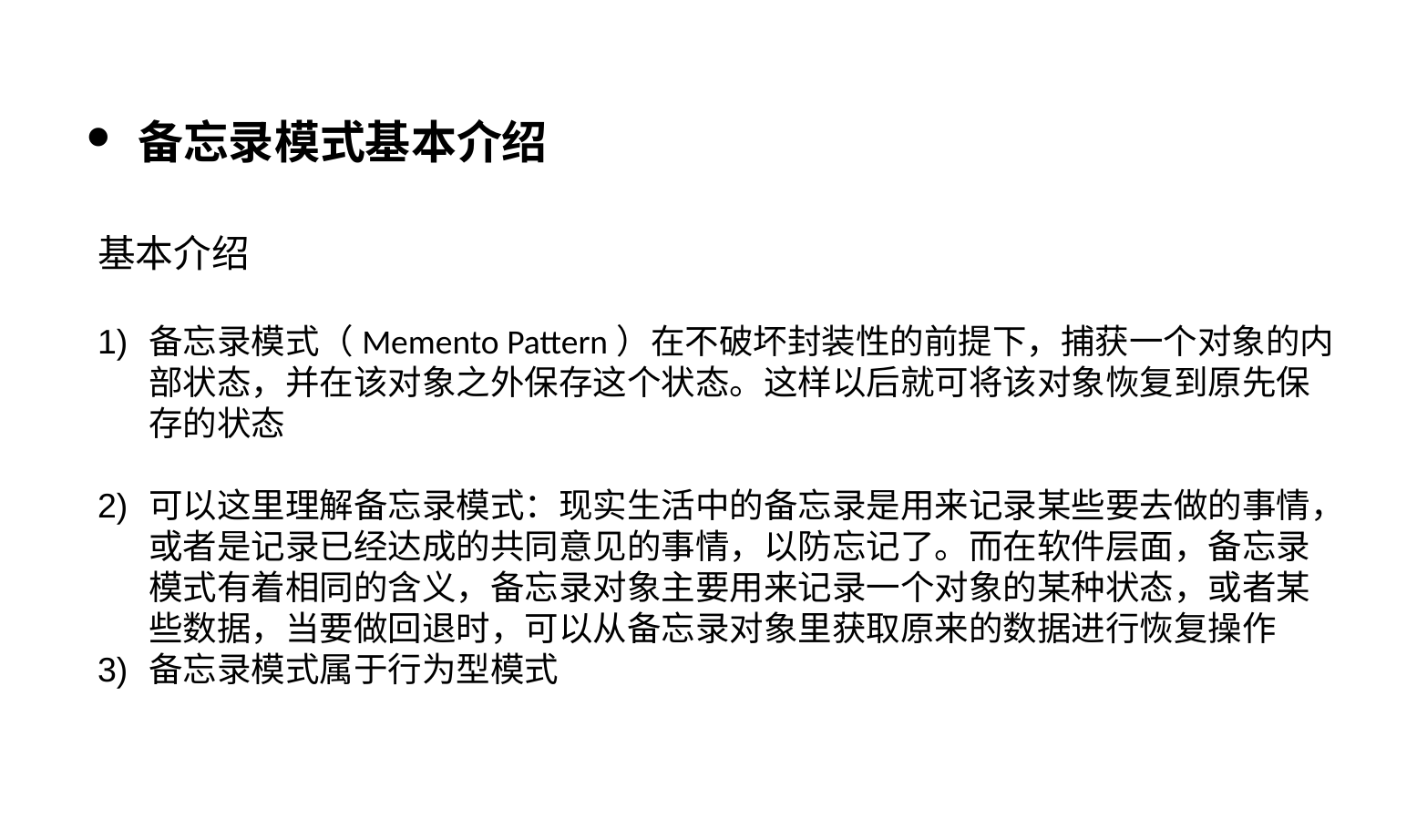

备忘录模式基本介绍

基本介绍

备忘录模式（Memento Pattern）在不破坏封装性的前提下，捕获一个对象的内部状态，并在该对象之外保存这个状态。这样以后就可将该对象恢复到原先保存的状态

可以这里理解备忘录模式：现实生活中的备忘录是用来记录某些要去做的事情，或者是记录已经达成的共同意见的事情，以防忘记了。而在软件层面，备忘录模式有着相同的含义，备忘录对象主要用来记录一个对象的某种状态，或者某些数据，当要做回退时，可以从备忘录对象里获取原来的数据进行恢复操作
备忘录模式属于行为型模式